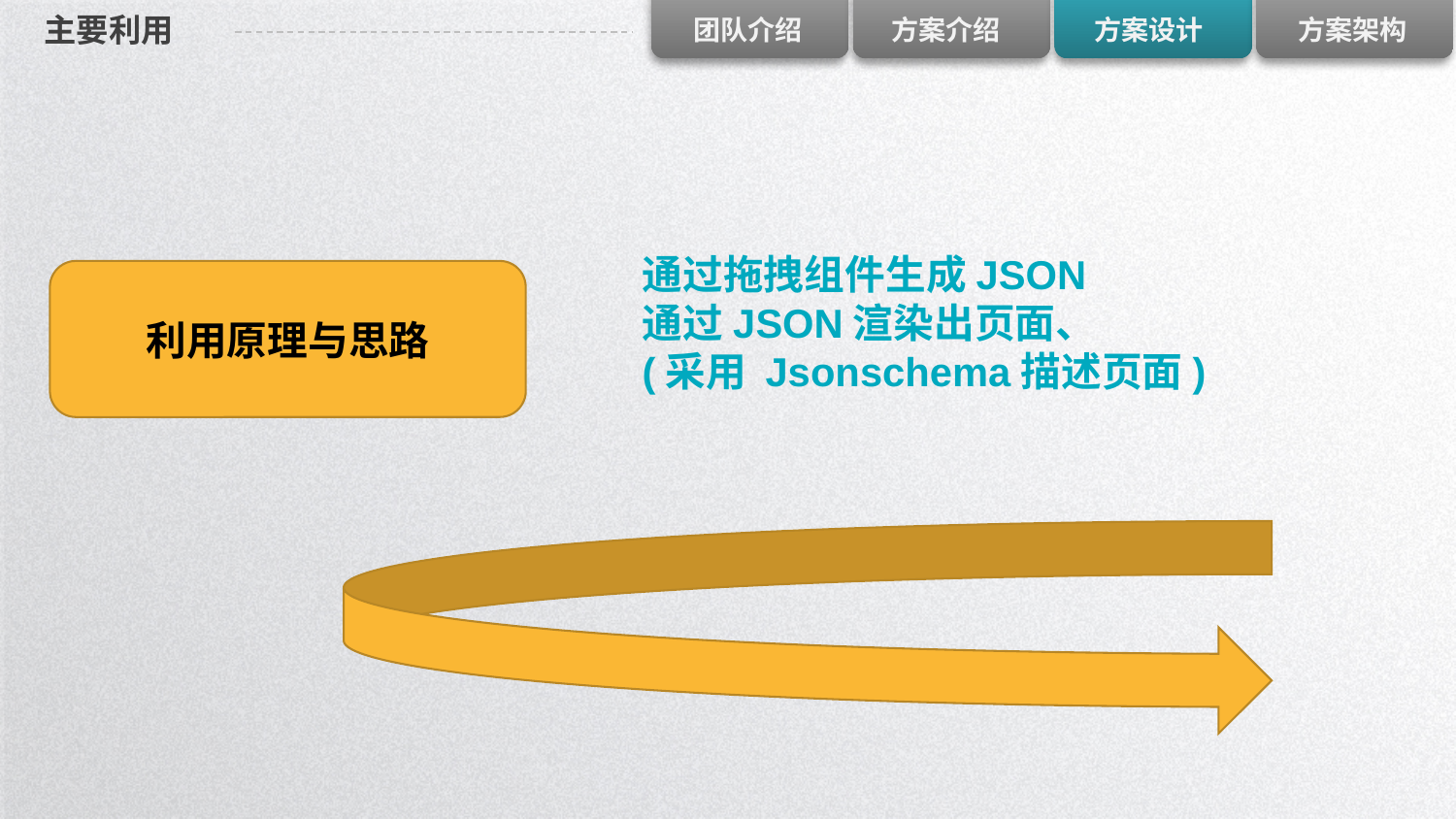

# 主要利用
通过拖拽组件生成JSON
通过JSON渲染出页面、
(采用 Jsonschema描述页面)
利用原理与思路